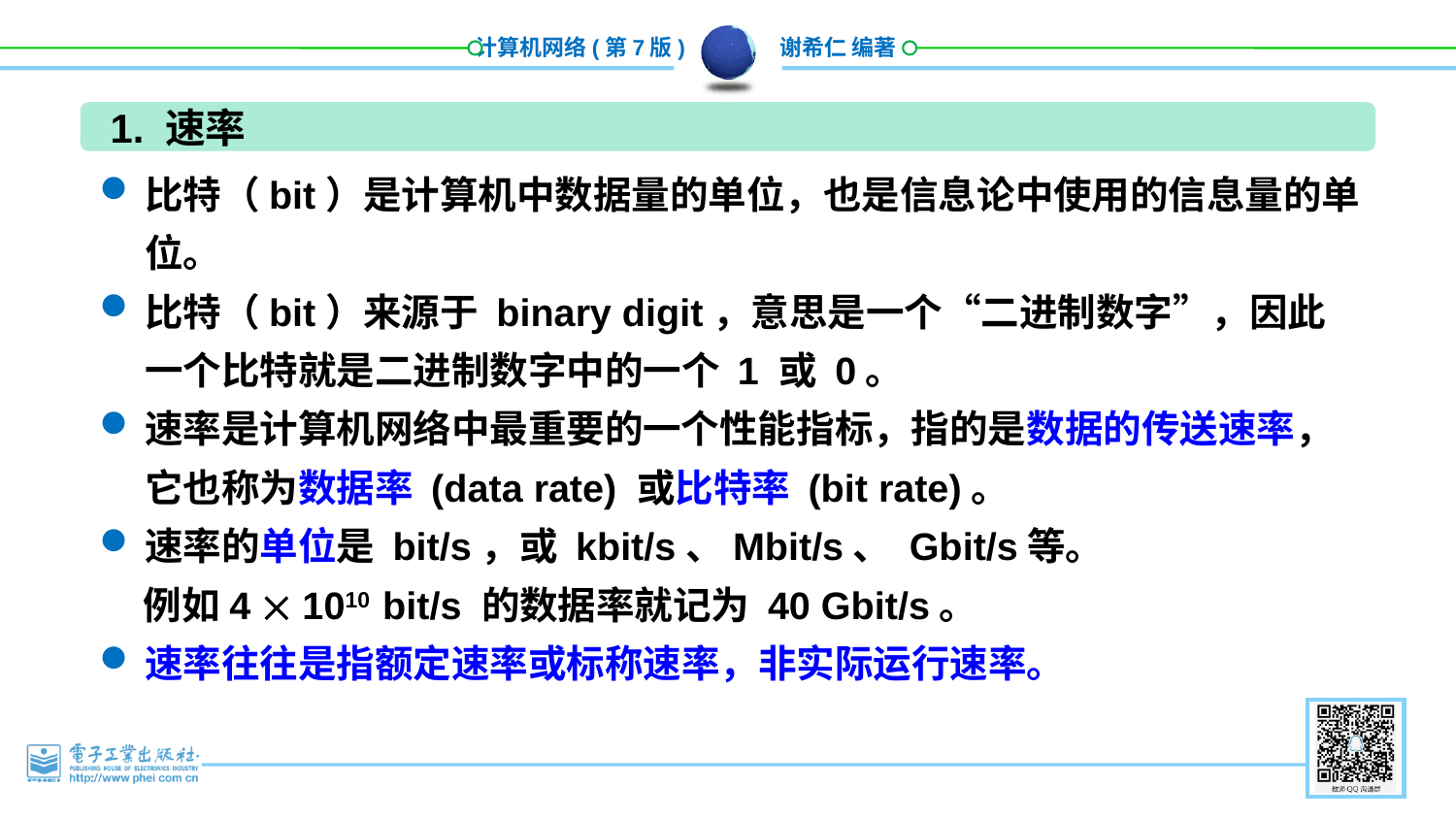

1. 速率

比特（bit）是计算机中数据量的单位，也是信息论中使用的信息量的单位。
比特（bit）来源于 binary digit，意思是一个“二进制数字”，因此一个比特就是二进制数字中的一个 1 或 0。
速率是计算机网络中最重要的一个性能指标，指的是数据的传送速率，它也称为数据率 (data rate) 或比特率 (bit rate)。
速率的单位是 bit/s，或 kbit/s、Mbit/s、 Gbit/s等。
    例如4 × 1010  bit/s 的数据率就记为 40 Gbit/s。
速率往往是指额定速率或标称速率，非实际运行速率。